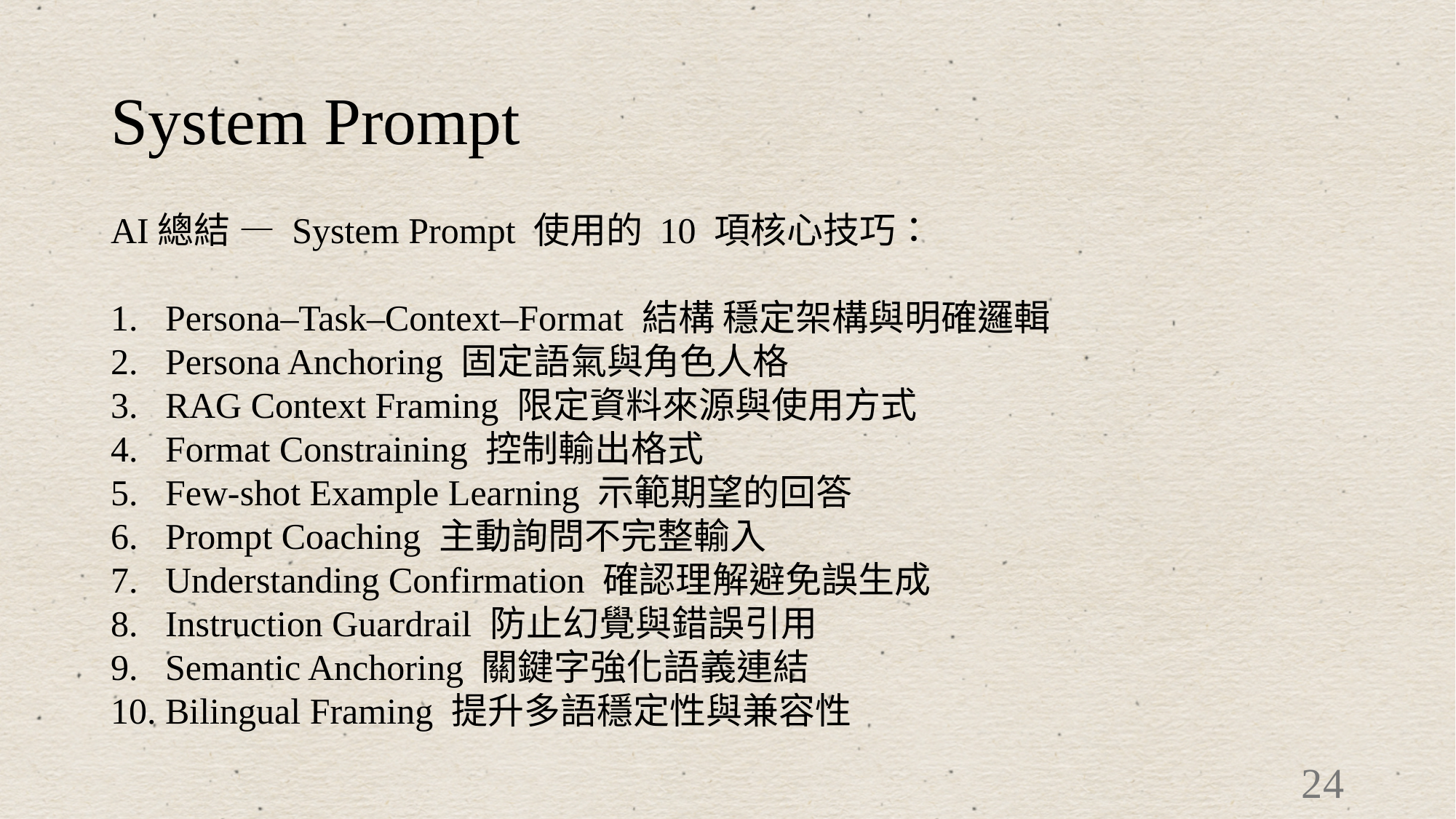

# System Prompt
AI總結 — System Prompt 使用的 10 項核心技巧：

Persona–Task–Context–Format 結構 穩定架構與明確邏輯
Persona Anchoring 固定語氣與角色人格
RAG Context Framing 限定資料來源與使用方式
Format Constraining 控制輸出格式
Few-shot Example Learning 示範期望的回答
Prompt Coaching 主動詢問不完整輸入
Understanding Confirmation 確認理解避免誤生成
Instruction Guardrail 防止幻覺與錯誤引用
Semantic Anchoring 關鍵字強化語義連結
Bilingual Framing 提升多語穩定性與兼容性
24